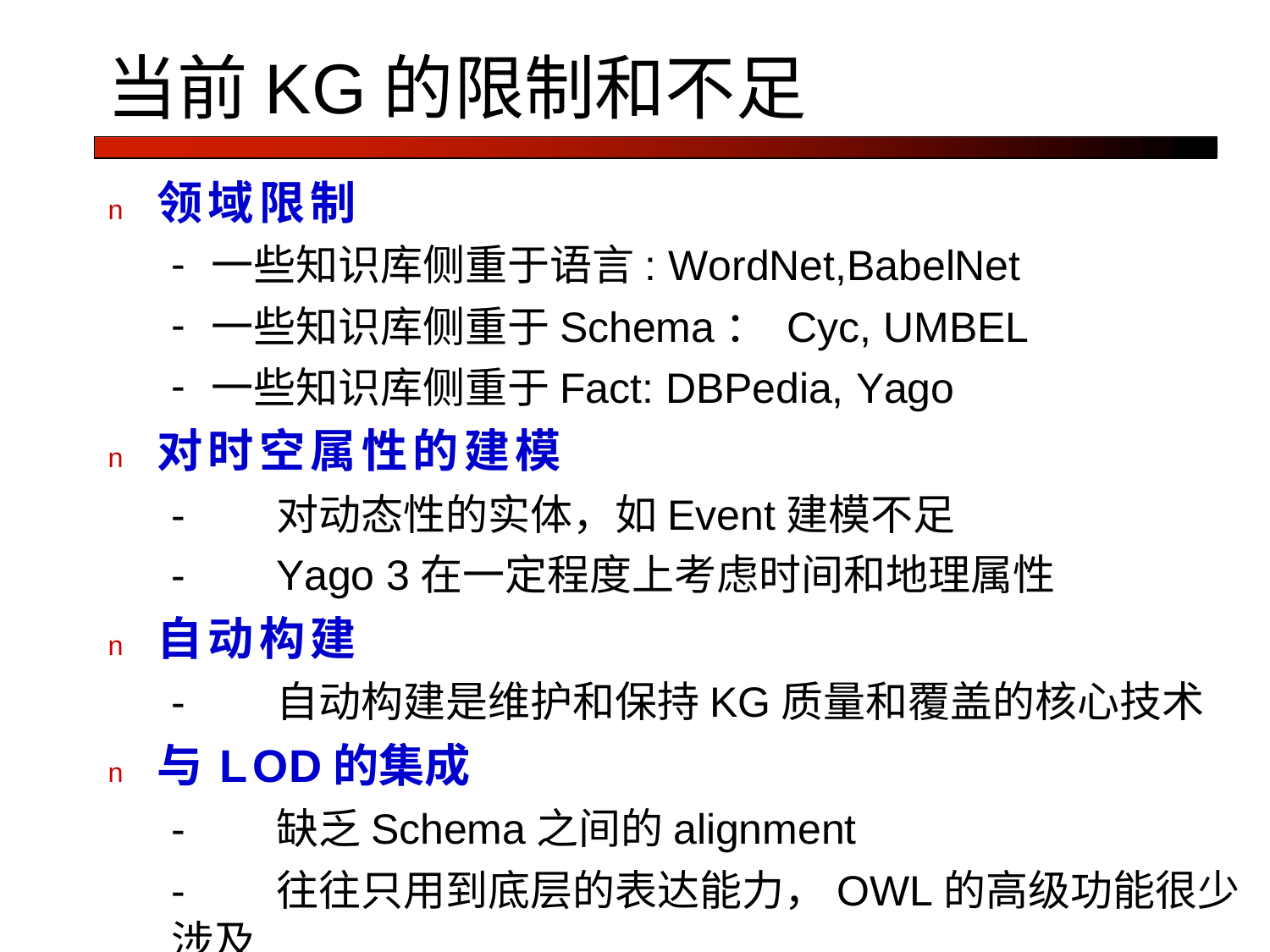

# 当前KG的限制和不足

n	领域限制

一些知识库侧重于语言: WordNet,BabelNet

一些知识库侧重于Schema： Cyc, UMBEL

一些知识库侧重于Fact: DBPedia, Yago

n	对时空属性的建模

-	对动态性的实体，如Event建模不足

-	Yago 3在一定程度上考虑时间和地理属性

n	自动构建

-	自动构建是维护和保持KG质量和覆盖的核心技术

n	与LOD的集成

-	缺乏Schema之间的alignment

-	往往只用到底层的表达能力，OWL的高级功能很少涉及